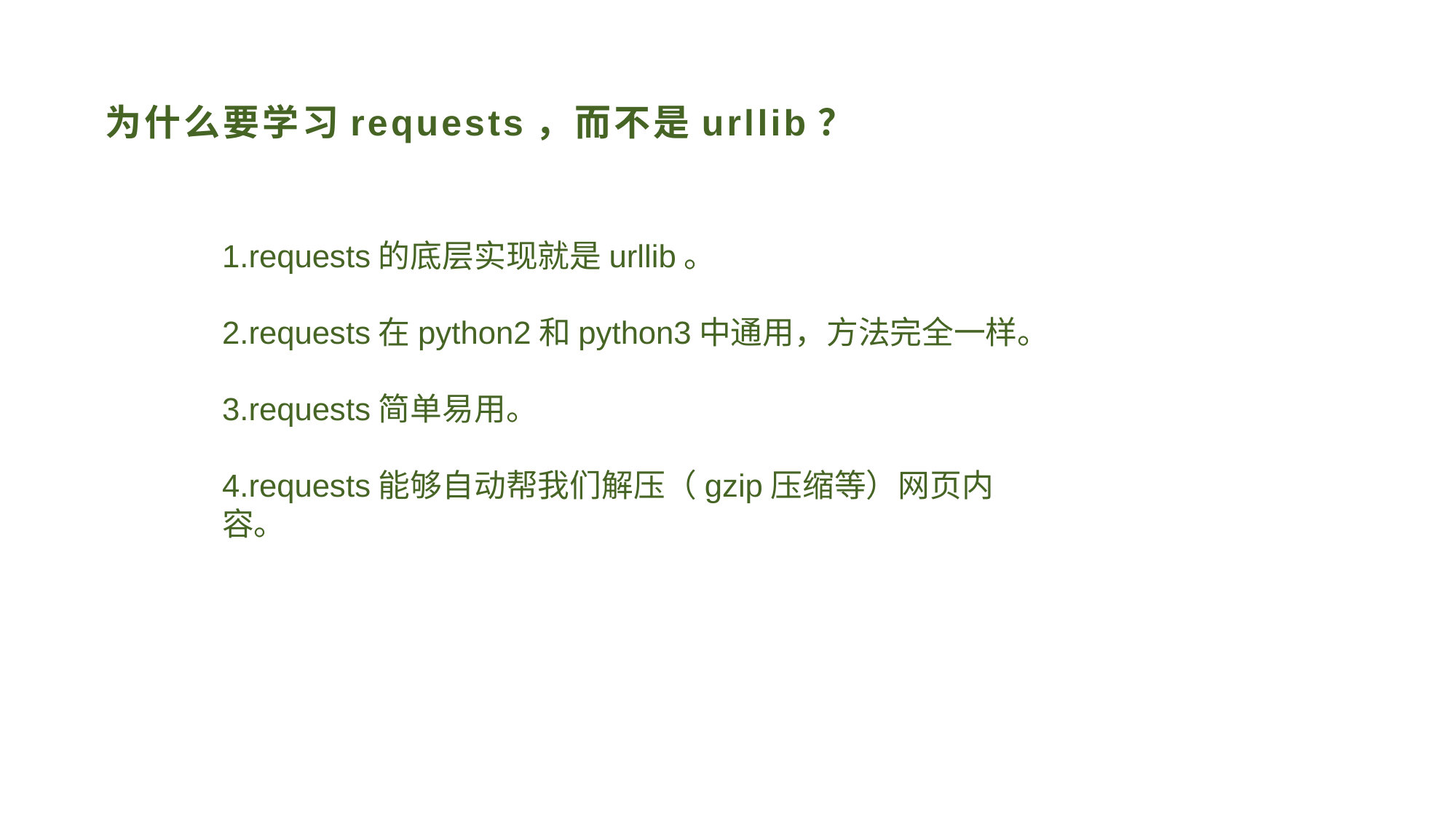

# 为什么要学习requests，而不是urllib？
1.requests的底层实现就是urllib。

2.requests在python2和python3中通用，方法完全一样。

3.requests简单易用。

4.requests能够自动帮我们解压（gzip压缩等）网页内容。